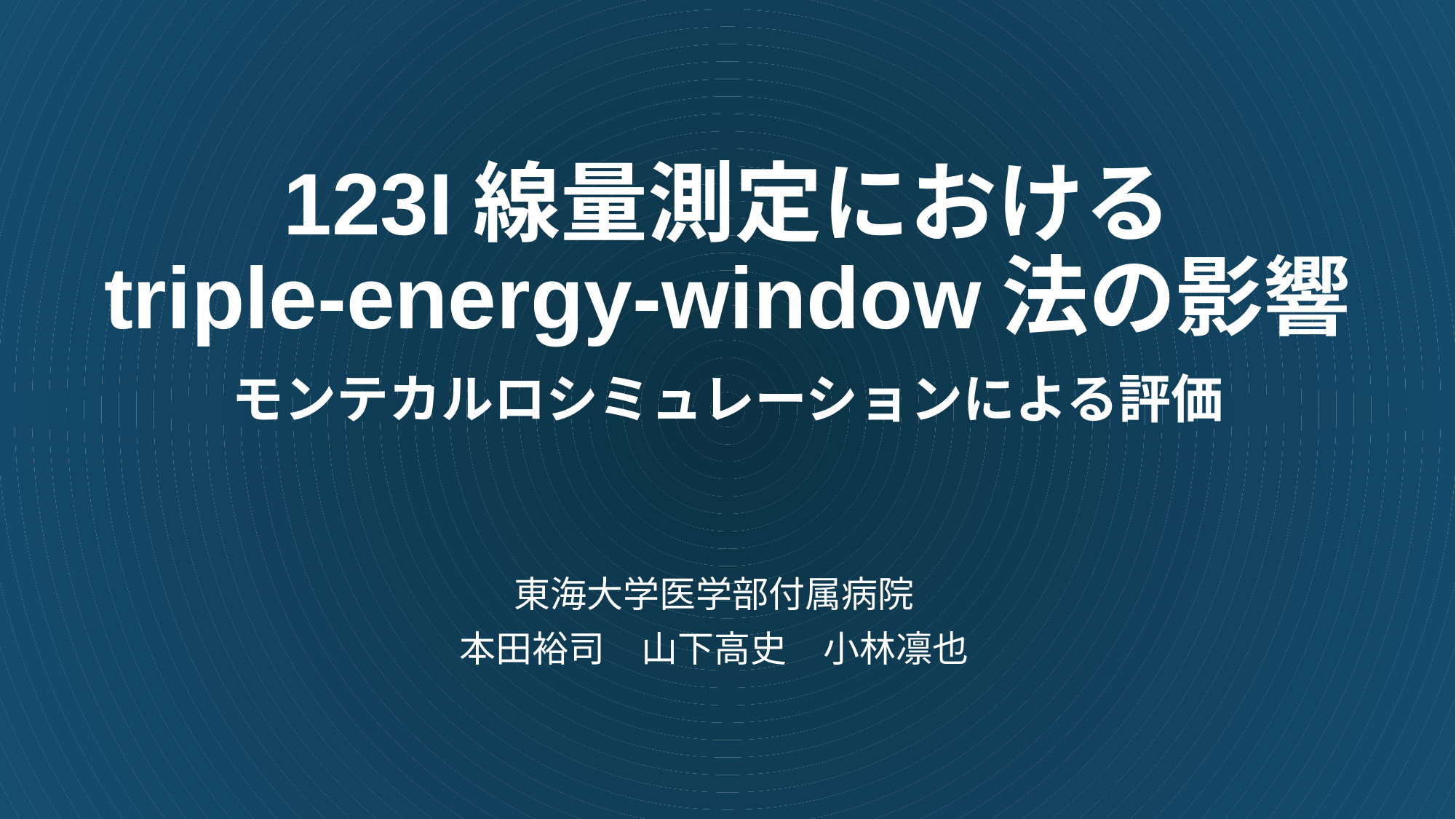

# 123I線量測定における triple-energy-window法の影響 　 モンテカルロシミュレーションによる評価
東海大学医学部付属病院
本田裕司　山下高史　小林凛也